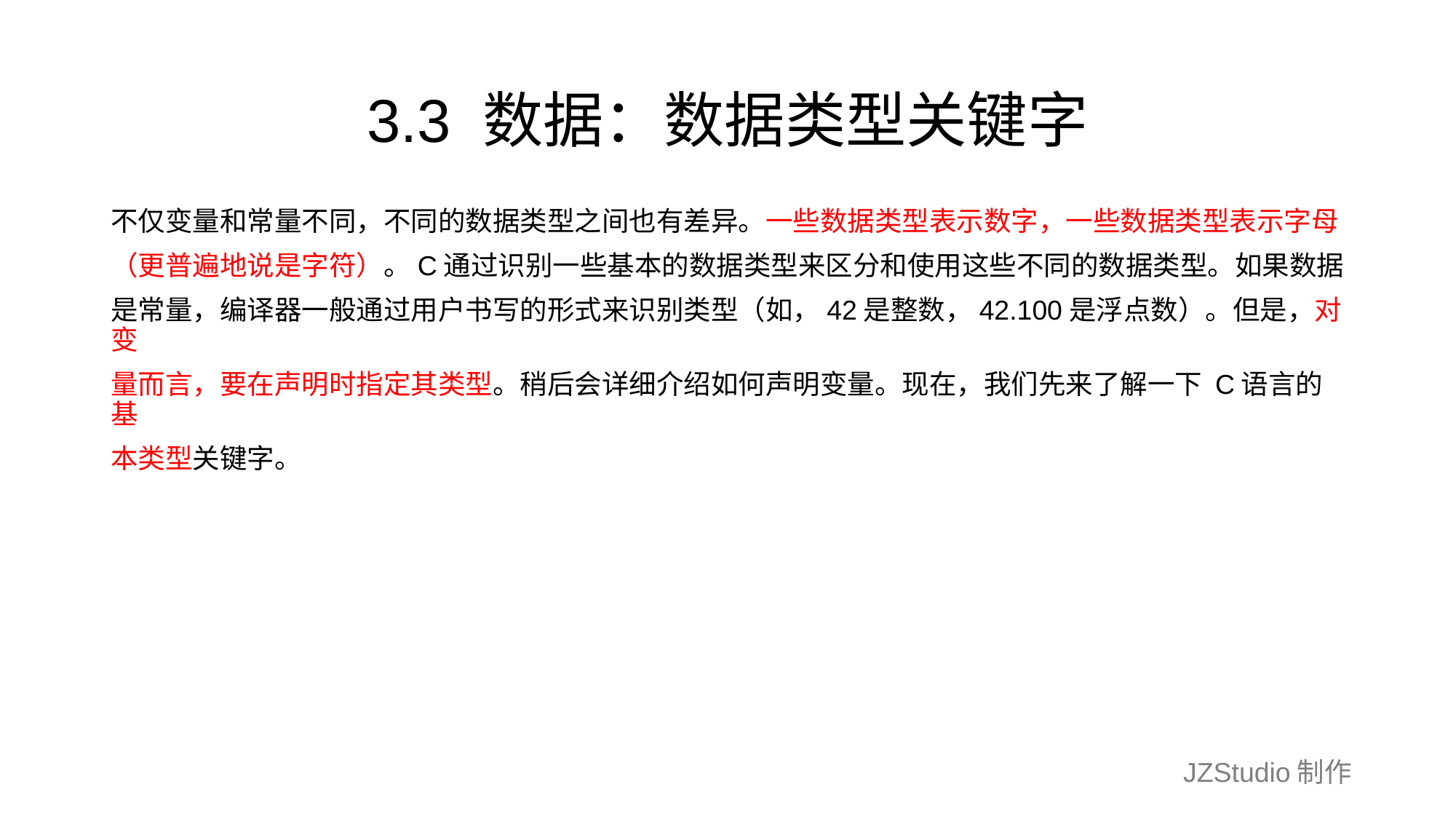

# 3.3 数据：数据类型关键字
不仅变量和常量不同，不同的数据类型之间也有差异。一些数据类型表示数字，一些数据类型表示字母
（更普遍地说是字符）。C通过识别一些基本的数据类型来区分和使用这些不同的数据类型。如果数据
是常量，编译器一般通过用户书写的形式来识别类型（如，42是整数，42.100是浮点数）。但是，对变
量而言，要在声明时指定其类型。稍后会详细介绍如何声明变量。现在，我们先来了解一下 C语言的基
本类型关键字。